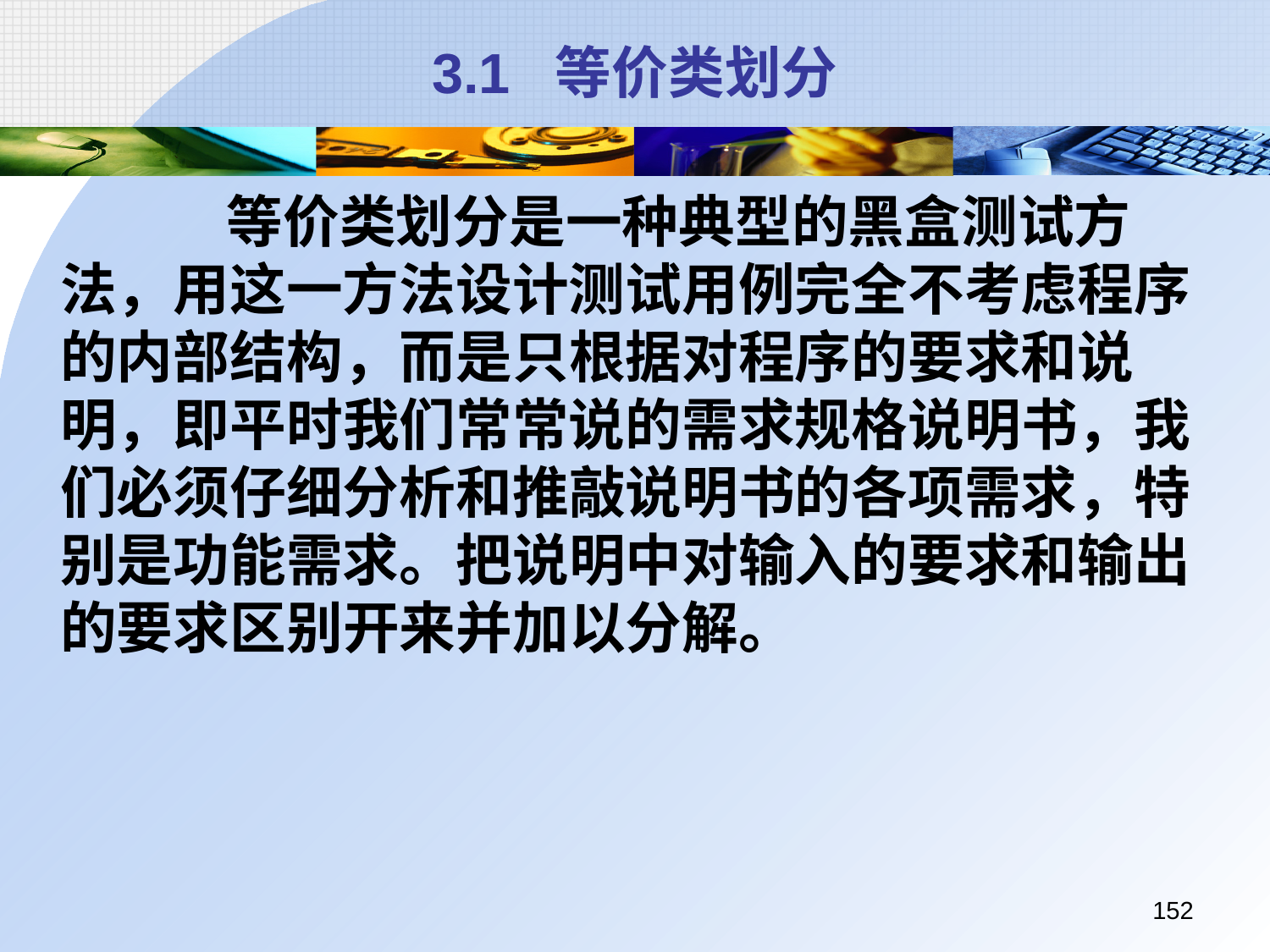

# 3.1  等价类划分
		  等价类划分是一种典型的黑盒测试方法，用这一方法设计测试用例完全不考虑程序的内部结构，而是只根据对程序的要求和说明，即平时我们常常说的需求规格说明书，我们必须仔细分析和推敲说明书的各项需求，特别是功能需求。把说明中对输入的要求和输出的要求区别开来并加以分解。

152